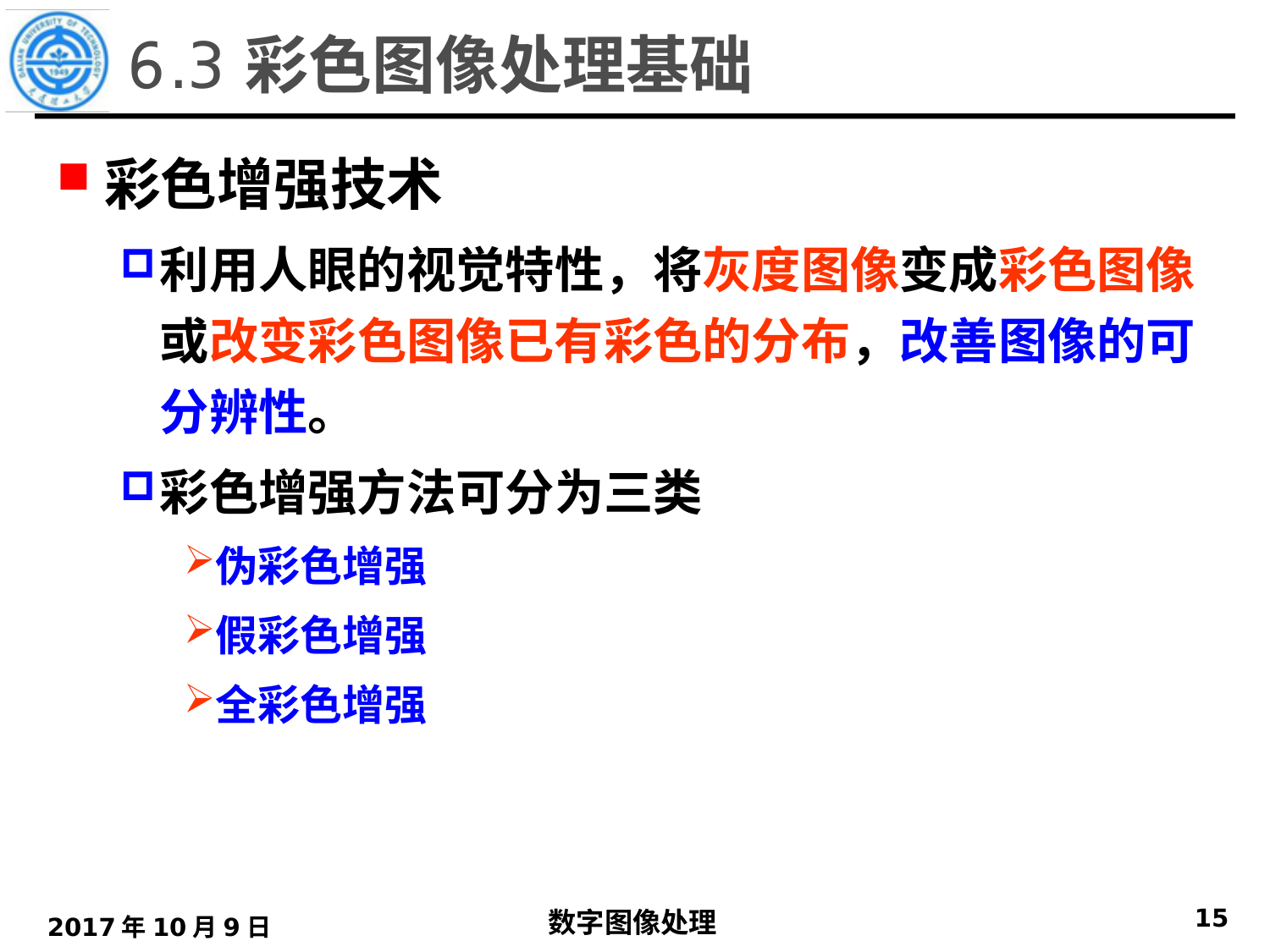

# 6.3彩色图像处理基础
彩色增强技术
利用人眼的视觉特性，将灰度图像变成彩色图像或改变彩色图像已有彩色的分布，改善图像的可分辨性。
彩色增强方法可分为三类
伪彩色增强
假彩色增强
全彩色增强